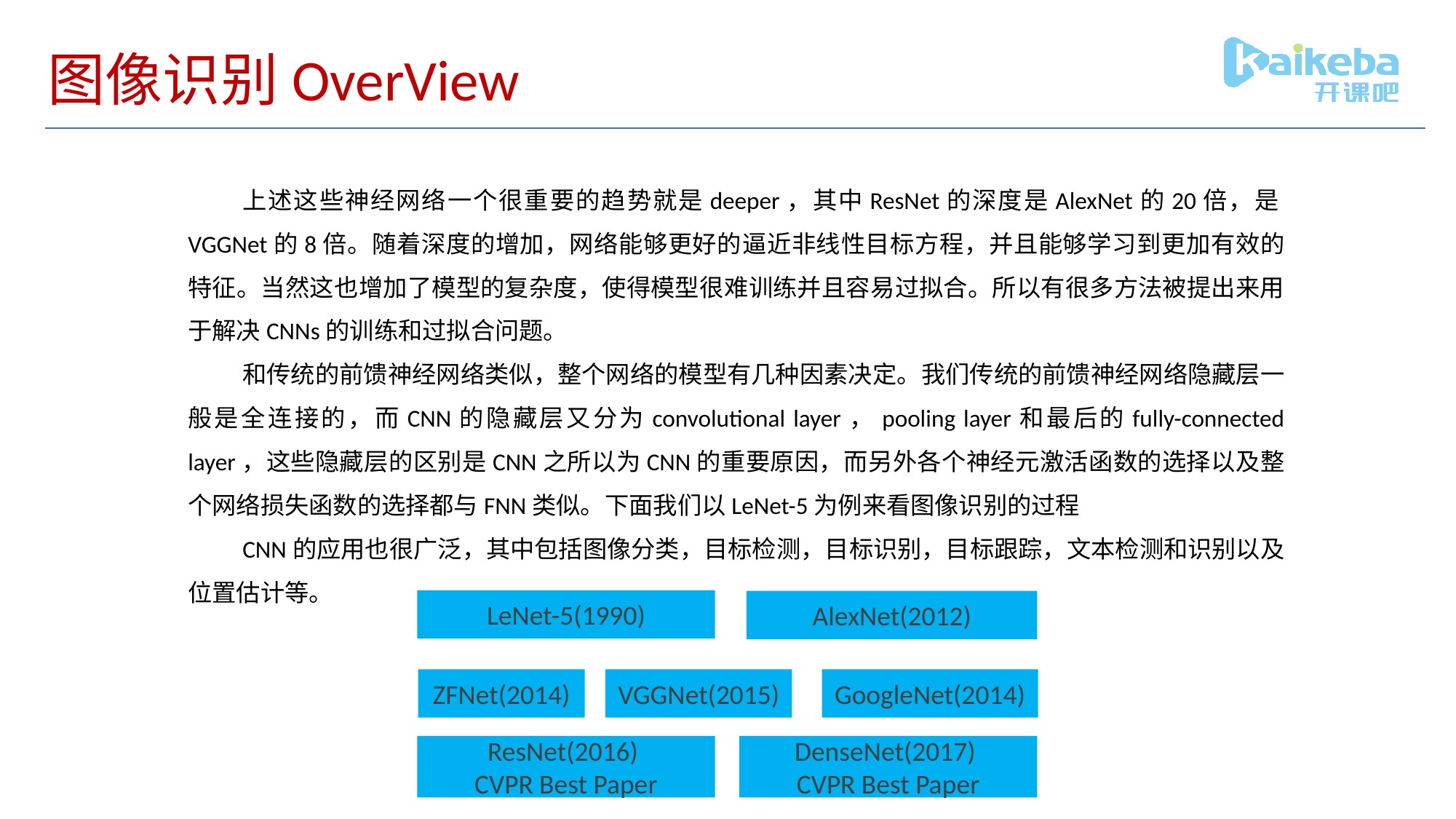

# 图像识别OverView
上述这些神经网络一个很重要的趋势就是deeper，其中ResNet的深度是AlexNet的20倍，是VGGNet的8倍。随着深度的增加，网络能够更好的逼近非线性目标方程，并且能够学习到更加有效的特征。当然这也增加了模型的复杂度，使得模型很难训练并且容易过拟合。所以有很多方法被提出来用于解决CNNs的训练和过拟合问题。
和传统的前馈神经网络类似，整个网络的模型有几种因素决定。我们传统的前馈神经网络隐藏层一般是全连接的，而CNN的隐藏层又分为convolutional layer，pooling layer和最后的fully-connected layer，这些隐藏层的区别是CNN之所以为CNN的重要原因，而另外各个神经元激活函数的选择以及整个网络损失函数的选择都与FNN类似。下面我们以LeNet-5为例来看图像识别的过程
CNN的应用也很广泛，其中包括图像分类，目标检测，目标识别，目标跟踪，文本检测和识别以及位置估计等。

LeNet-5(1990)
AlexNet(2012)
ZFNet(2014)
VGGNet(2015)
GoogleNet(2014)
ResNet(2016)
CVPR Best Paper
DenseNet(2017)
CVPR Best Paper